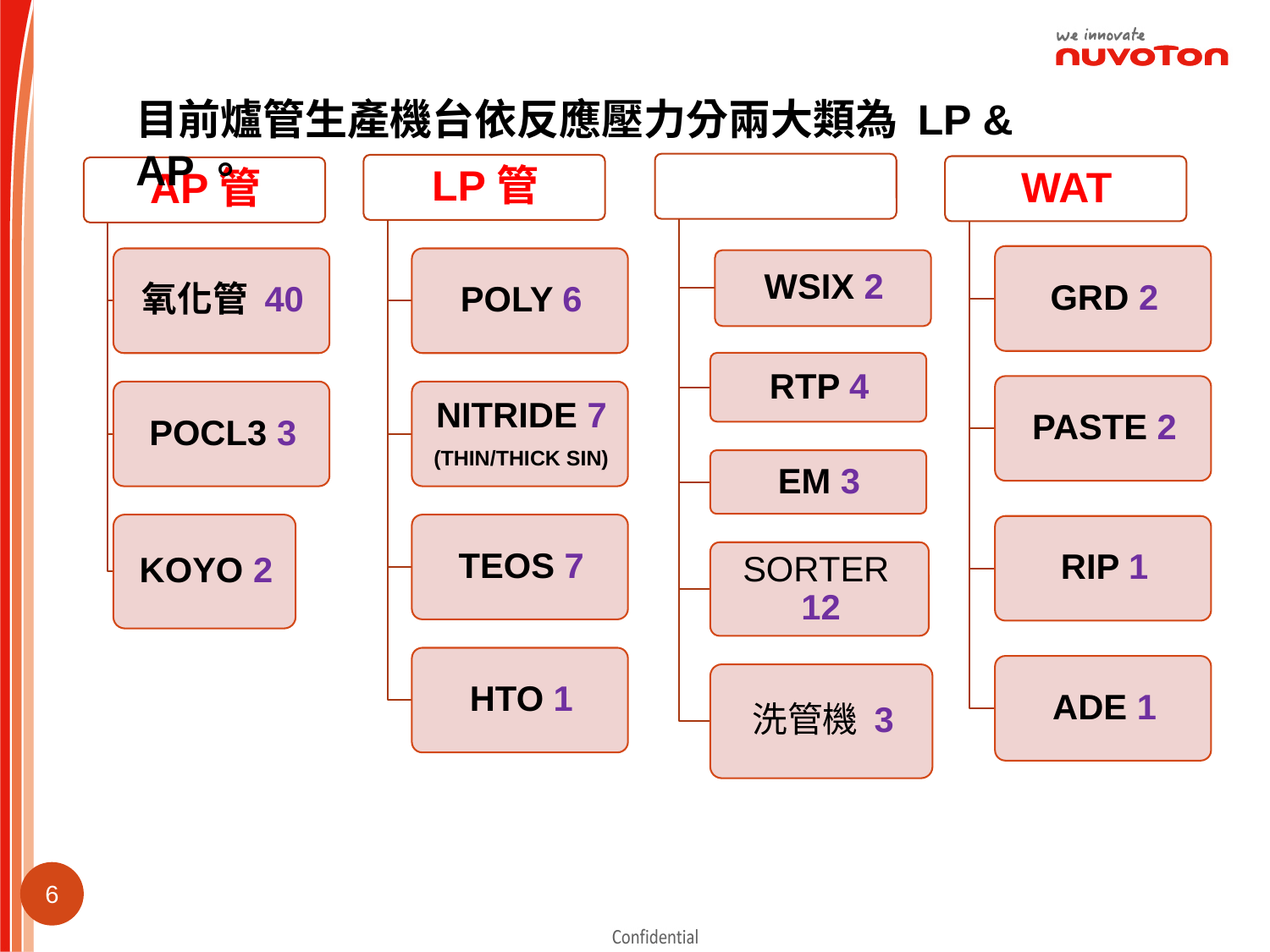

AP管
氧化管 40
POCL3 3
KOYO 2
LP管
POLY 6
NITRIDE 7
(THIN/THICK SIN)
TEOS 7
HTO 1

WSIX 2
RTP 4
EM 3
SORTER  12
洗管機 3
WAT
GRD 2
PASTE 2
RIP 1
ADE 1
目前爐管生產機台依反應壓力分兩大類為 LP & AP。

6